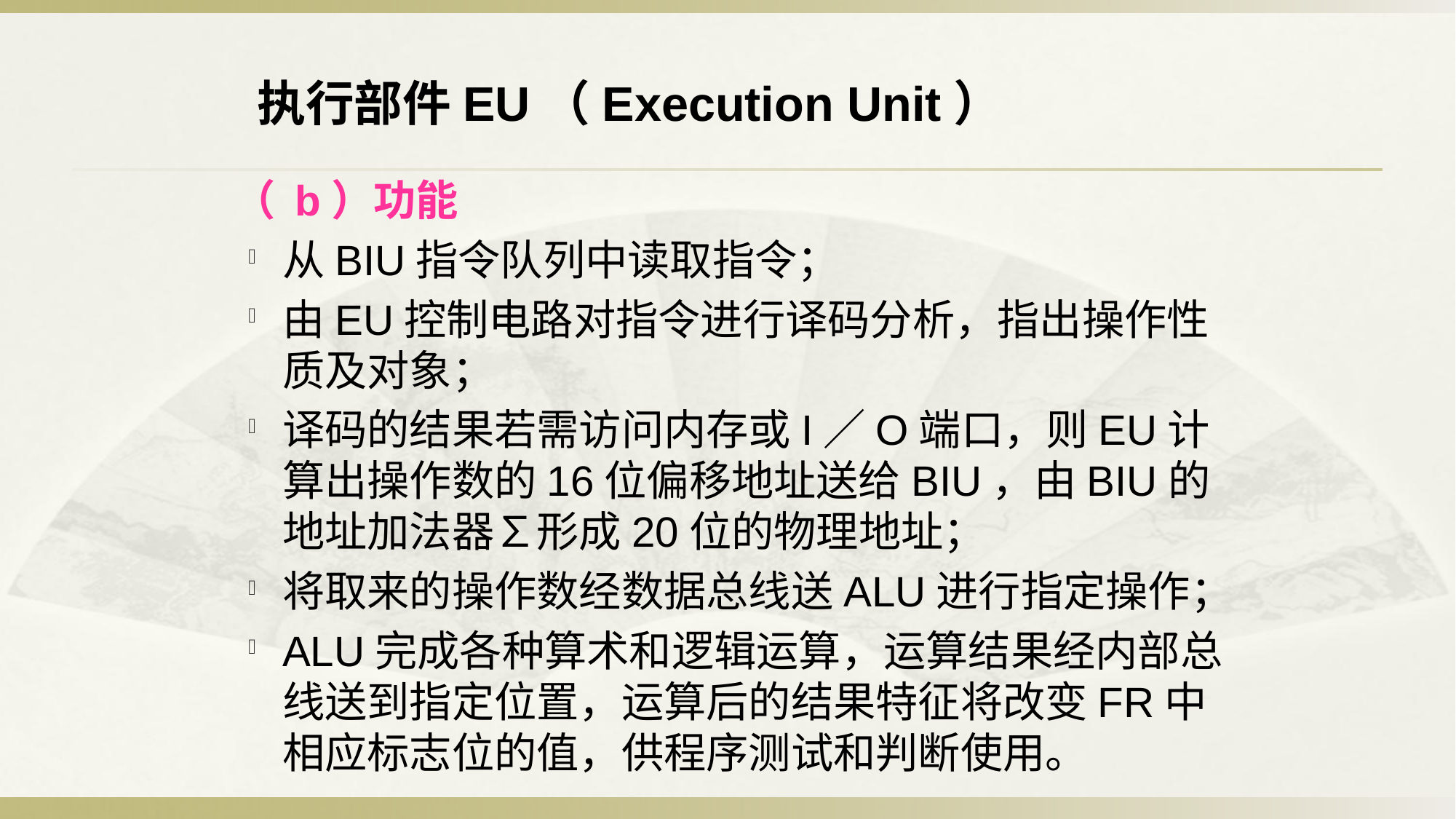

执行部件EU（Execution Unit）
   （ b）功能
从BIU指令队列中读取指令；
由EU控制电路对指令进行译码分析，指出操作性质及对象；
译码的结果若需访问内存或I／O端口，则EU计算出操作数的16位偏移地址送给BIU，由BIU的地址加法器∑形成20位的物理地址；
将取来的操作数经数据总线送ALU进行指定操作；
ALU完成各种算术和逻辑运算，运算结果经内部总线送到指定位置，运算后的结果特征将改变FR中相应标志位的值，供程序测试和判断使用。